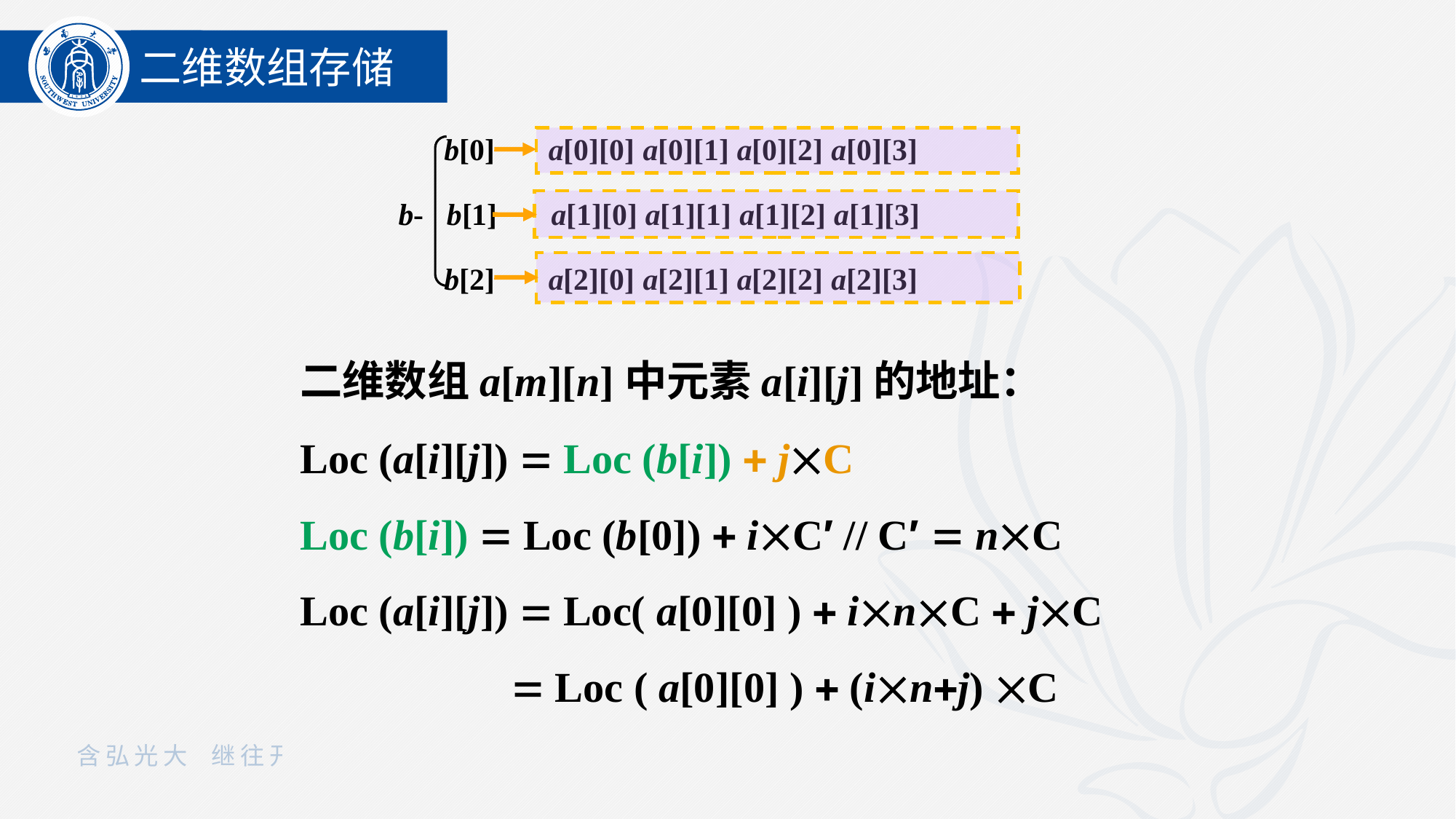

二维数组存储
      b[0]       a[0][0] a[0][1] a[0][2] a[0][3]
b-   b[1]       a[1][0] a[1][1] a[1][2] a[1][3]
      b[2]       a[2][0] a[2][1] a[2][2] a[2][3]

二维数组a[m][n]中元素a[i][j]的地址：
Loc (a[i][j]) = Loc (b[i]) + j×C
Loc (b[i]) = Loc (b[0]) + i×C′ // C′ = n×C
Loc (a[i][j]) = Loc( a[0][0] ) + i×n×C + j×C
                    = Loc ( a[0][0] ) + (i×n+j) ×C